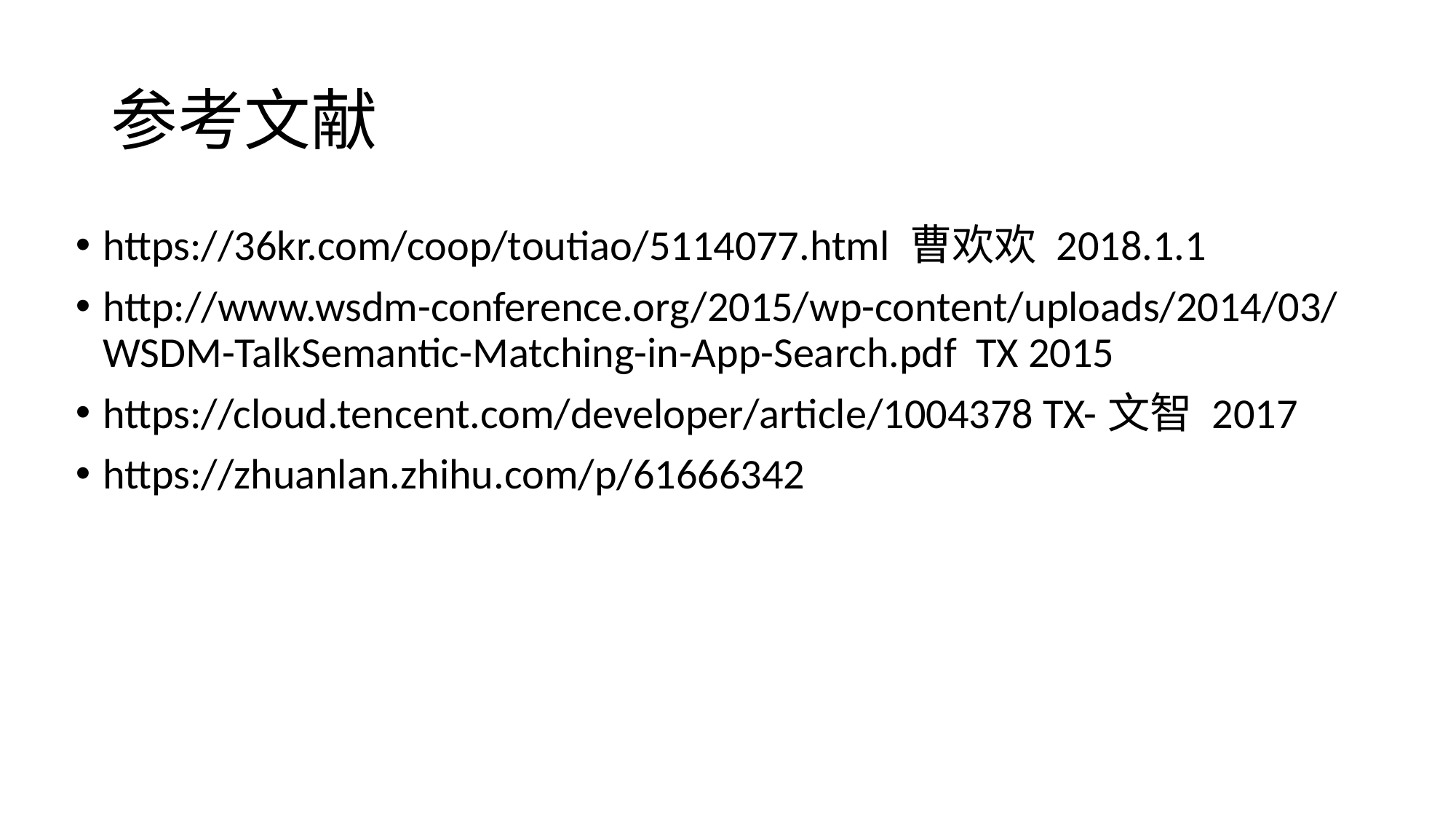

# 参考文献
https://36kr.com/coop/toutiao/5114077.html 曹欢欢 2018.1.1
http://www.wsdm-conference.org/2015/wp-content/uploads/2014/03/WSDM-TalkSemantic-Matching-in-App-Search.pdf  TX 2015
https://cloud.tencent.com/developer/article/1004378 TX-文智 2017
https://zhuanlan.zhihu.com/p/61666342